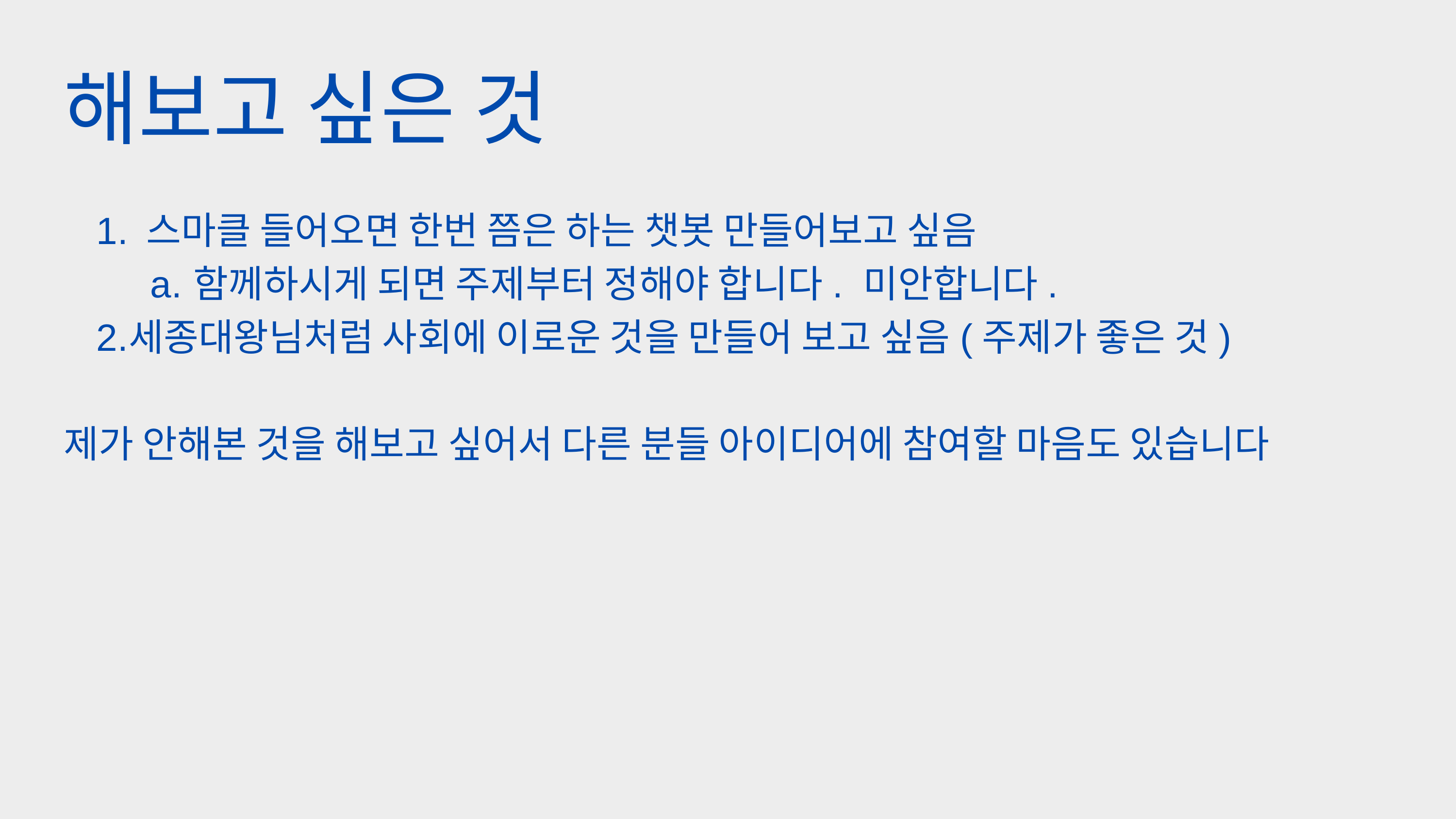

해보고 싶은 것
 스마클 들어오면 한번 쯤은 하는 챗봇 만들어보고 싶음
함께하시게 되면 주제부터 정해야 합니다. 미안합니다.
세종대왕님처럼 사회에 이로운 것을 만들어 보고 싶음(주제가 좋은 것)

제가 안해본 것을 해보고 싶어서 다른 분들 아이디어에 참여할 마음도 있습니다